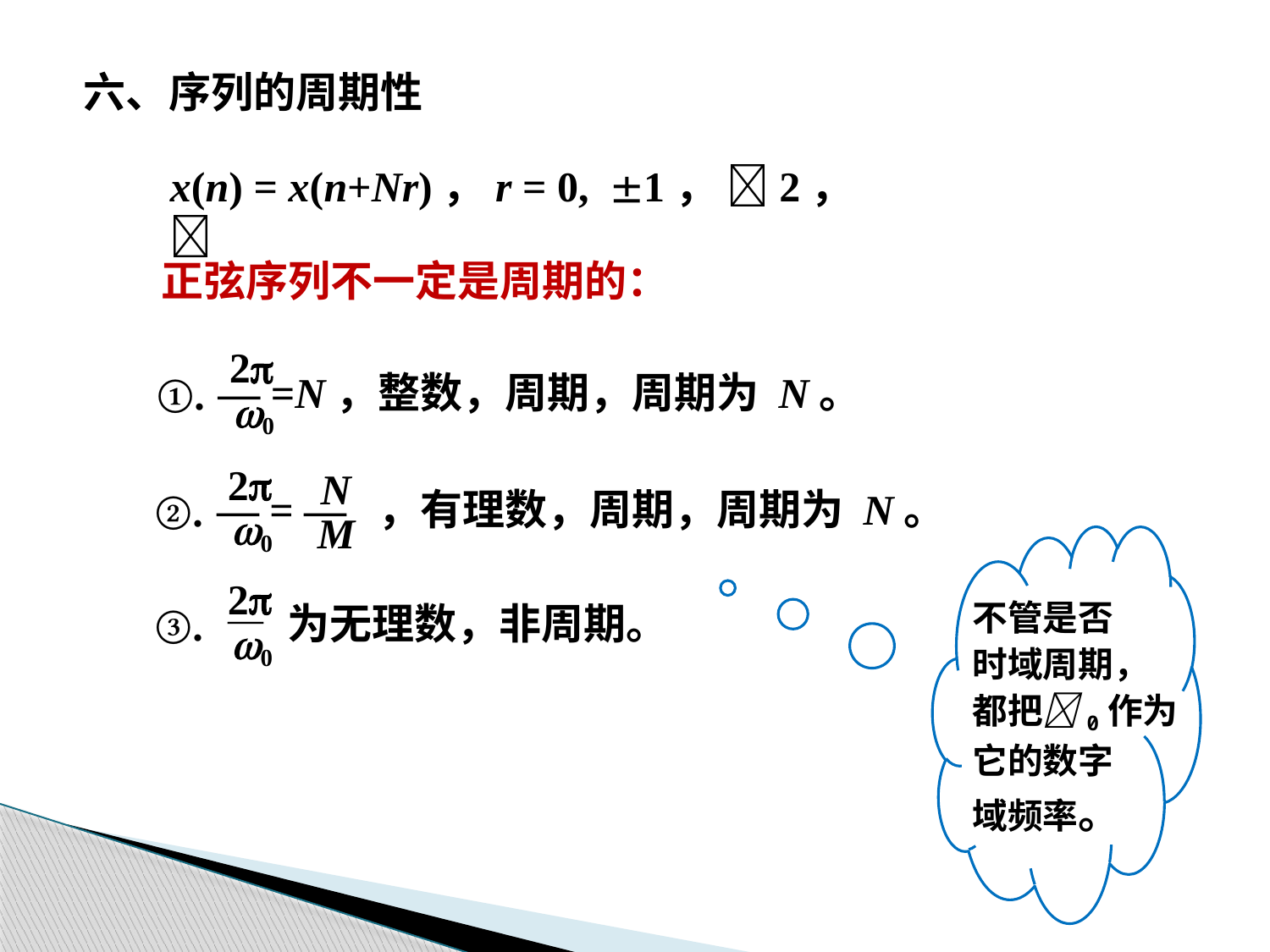

六、序列的周期性
x(n) = x(n+Nr)，r = 0,  ±1， ±2，…
正弦序列不一定是周期的：
2π
 — =N，整数，周期，周期为 N。
①.
ω0
2π
N
 — = —  ，有理数，周期，周期为 N。
②.
ω0
M

2π
不管是否
时域周期，
都把ω0作为
它的数字
域频率。
 — 为无理数，非周期。
③.
ω0